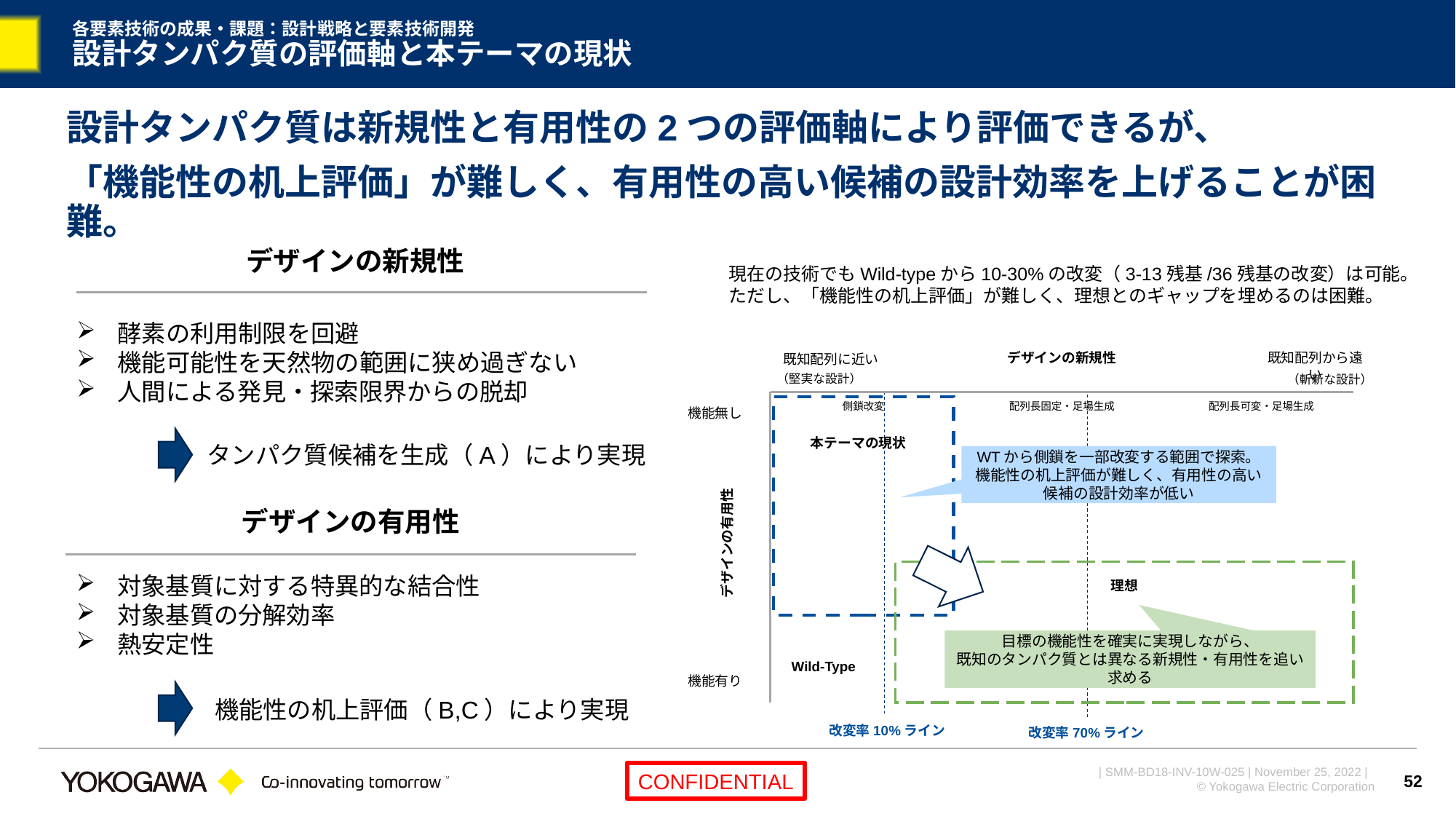

# 各要素技術の成果・課題：設計戦略と要素技術開発 設計タンパク質の評価軸と本テーマの現状
設計タンパク質は新規性と有用性の2つの評価軸により評価できるが、
「機能性の机上評価」が難しく、有用性の高い候補の設計効率を上げることが困難。
デザインの新規性
現在の技術でもWild-typeから10-30%の改変（3-13残基/36残基の改変）は可能。
ただし、「機能性の机上評価」が難しく、理想とのギャップを埋めるのは困難。
酵素の利用制限を回避
機能可能性を天然物の範囲に狭め過ぎない
人間による発見・探索限界からの脱却
デザインの新規性
既知配列から遠い
既知配列に近い
（堅実な設計）
（斬新な設計）
側鎖改変
配列長固定・足場生成
配列長可変・足場生成

機能無し
本テーマの現状
WTから側鎖を一部改変する範囲で探索。
機能性の机上評価が難しく、有用性の高い
候補の設計効率が低い
デザインの有用性

理想
目標の機能性を確実に実現しながら、
既知のタンパク質とは異なる新規性・有用性を追い求める
Wild-Type
機能有り

タンパク質候補を生成（A）により実現
デザインの有用性

対象基質に対する特異的な結合性
対象基質の分解効率
熱安定性

機能性の机上評価（B,C）により実現
改変率10%ライン
改変率70%ライン
52